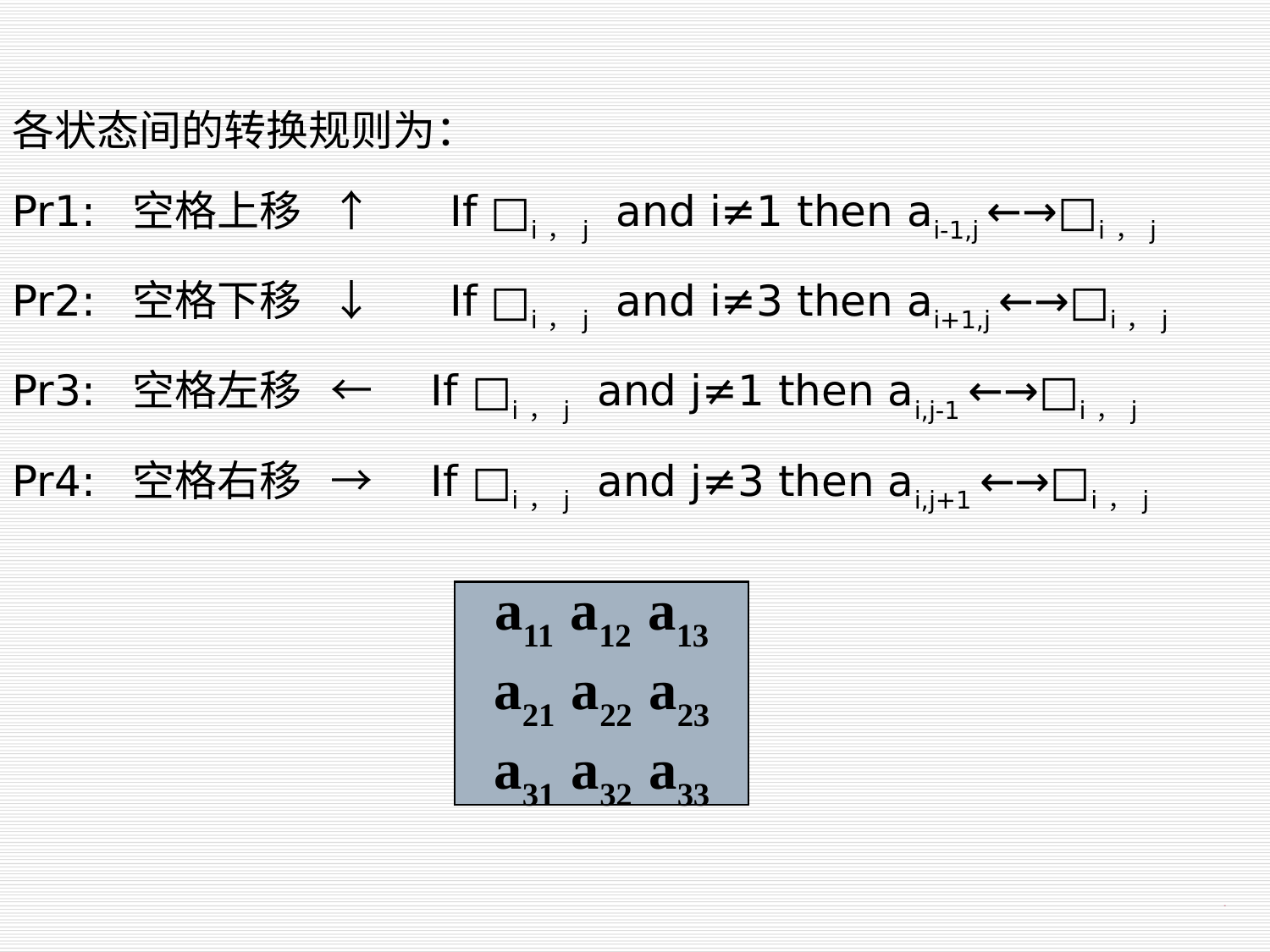

18
各状态间的转换规则为：
Pr1:  空格上移   ↑       If □i，j  and i≠1 then ai-1,j ←→□i，j
Pr2:  空格下移   ↓       If □i，j  and i≠3 then ai+1,j ←→□i，j
Pr3:  空格左移   ←     If □i，j  and j≠1 then ai,j-1 ←→□i，j
Pr4:  空格右移   →     If □i，j  and j≠3 then ai,j+1 ←→□i，j

a11  a12  a13
a21  a22  a23
a31  a32  a33